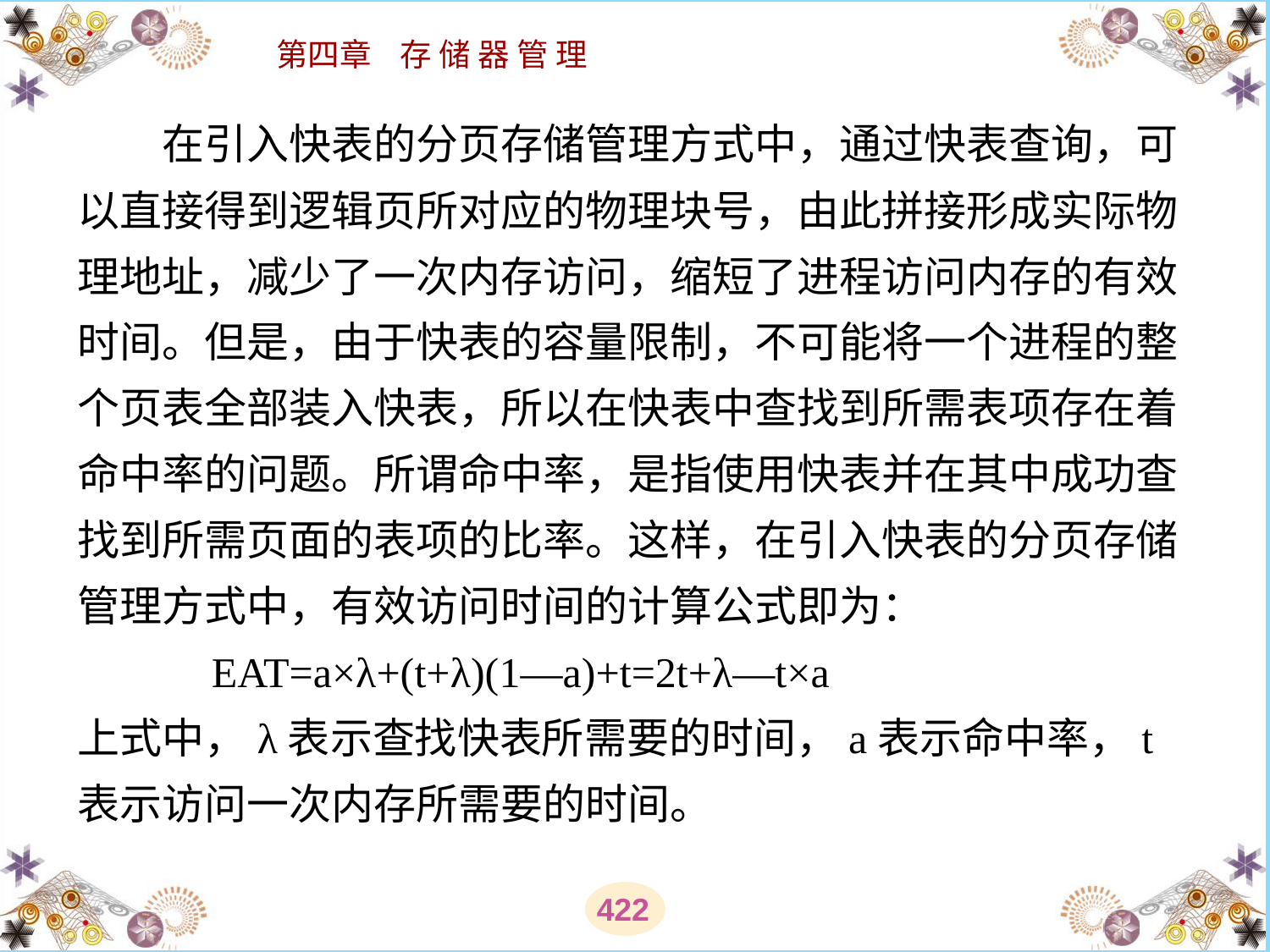

# 在引入快表的分页存储管理方式中，通过快表查询，可以直接得到逻辑页所对应的物理块号，由此拼接形成实际物理地址，减少了一次内存访问，缩短了进程访问内存的有效时间。但是，由于快表的容量限制，不可能将一个进程的整个页表全部装入快表，所以在快表中查找到所需表项存在着命中率的问题。所谓命中率，是指使用快表并在其中成功查找到所需页面的表项的比率。这样，在引入快表的分页存储管理方式中，有效访问时间的计算公式即为： EAT=а×λ+(t+λ)(1—а)+t=2t+λ—t×а 上式中，λ表示查找快表所需要的时间，а表示命中率，t表示访问一次内存所需要的时间。